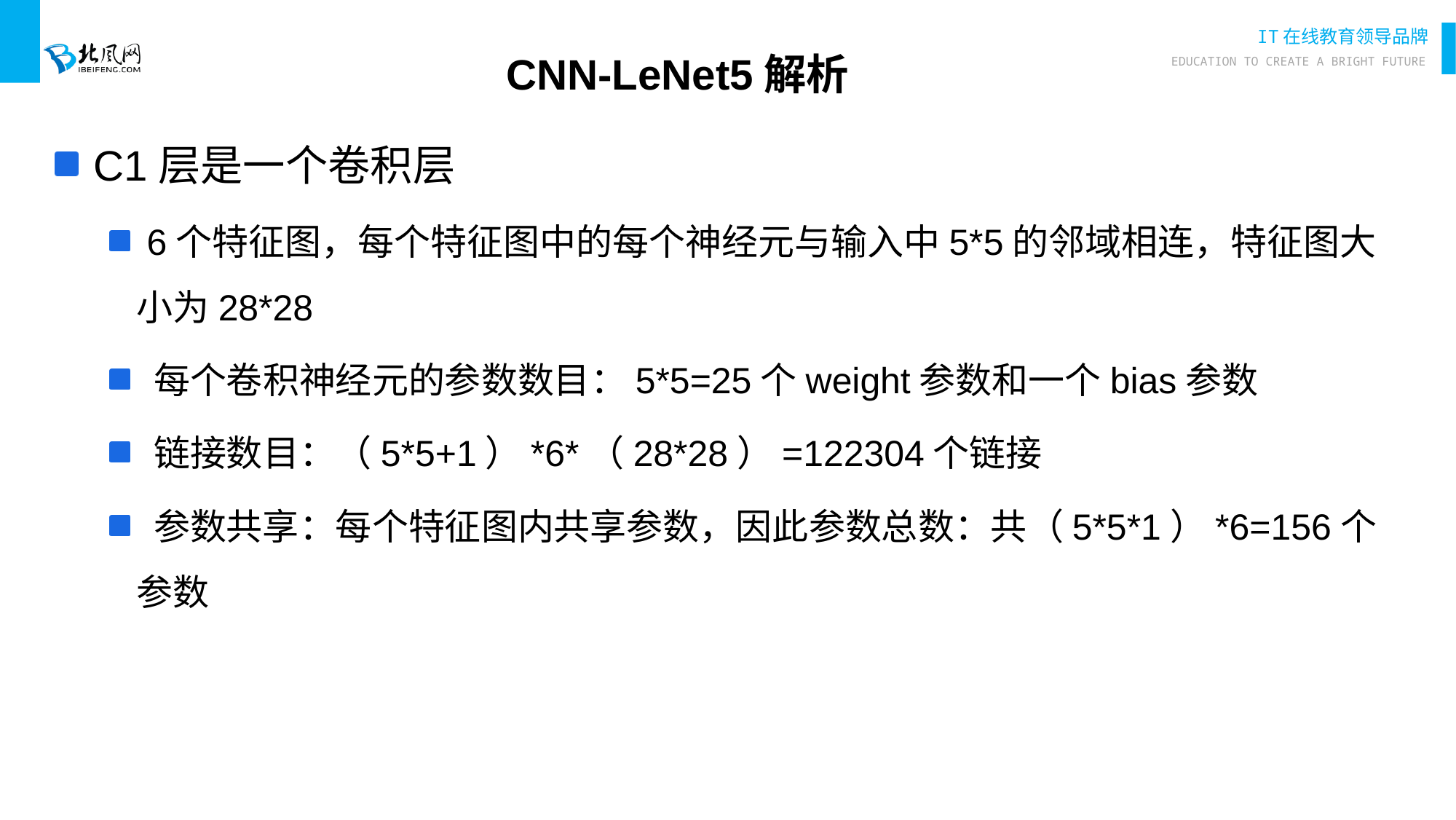

# CNN-LeNet5解析
 C1层是一个卷积层
 6个特征图，每个特征图中的每个神经元与输入中5*5的邻域相连，特征图大小为28*28
 每个卷积神经元的参数数目：5*5=25个weight参数和一个bias参数
 链接数目：（5*5+1）*6*（28*28）=122304个链接
 参数共享：每个特征图内共享参数，因此参数总数：共（5*5*1）*6=156个参数